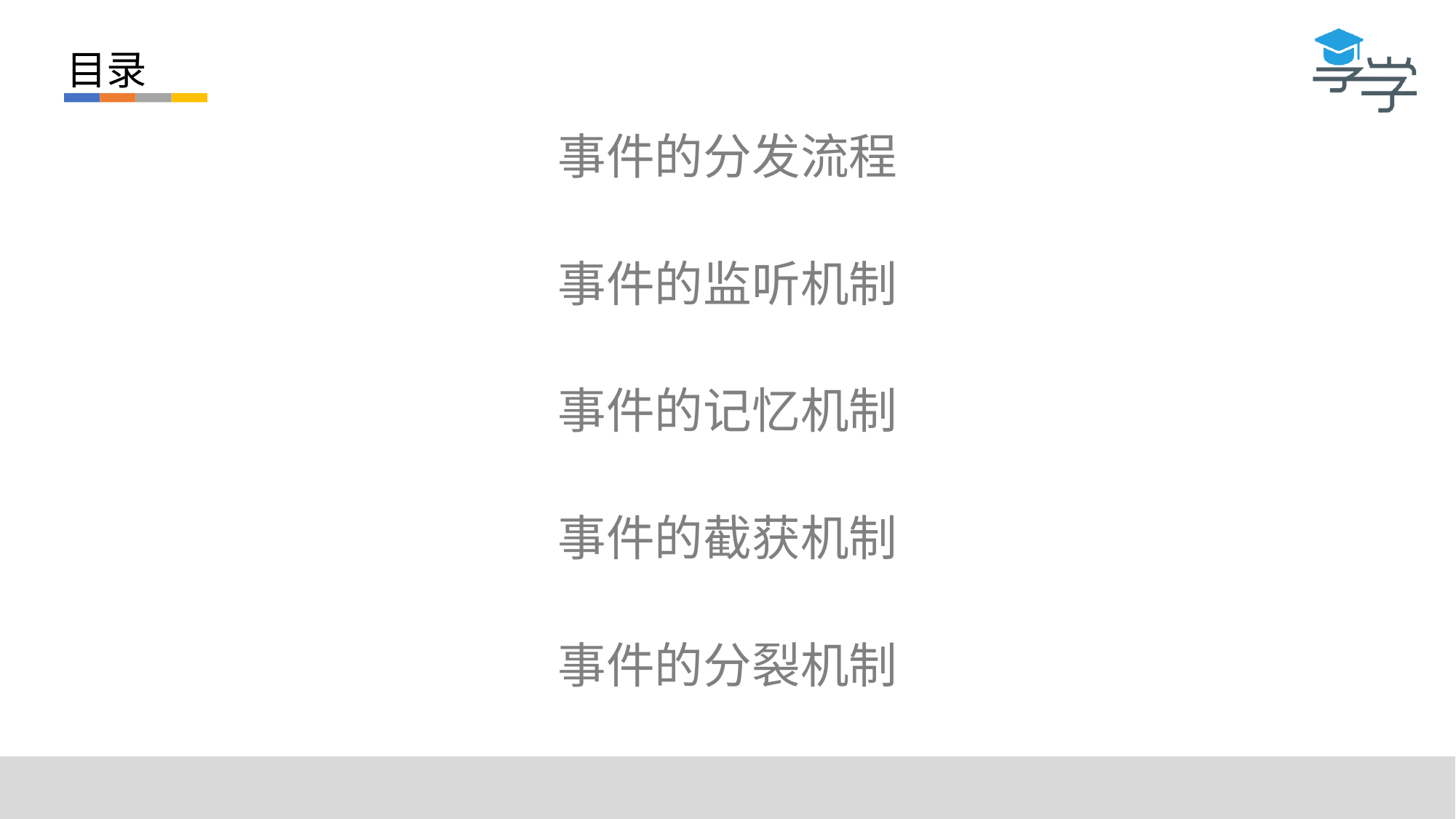

目录

事件的分发流程
事件的监听机制
事件的记忆机制
事件的截获机制
事件的分裂机制